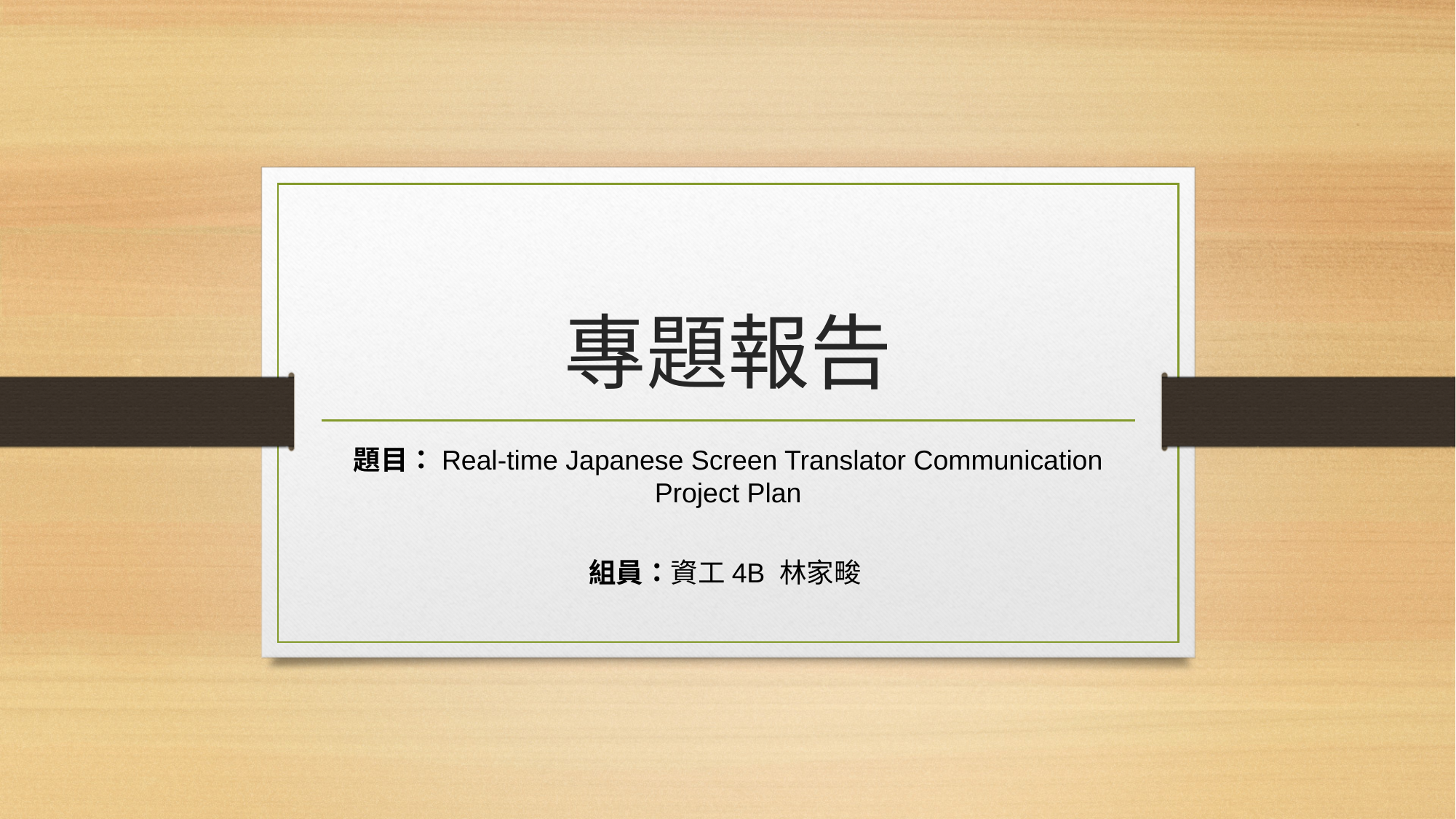

# 專題報告
題目：Real-time Japanese Screen Translator Communication Project Plan
組員：資工4B 林家畯